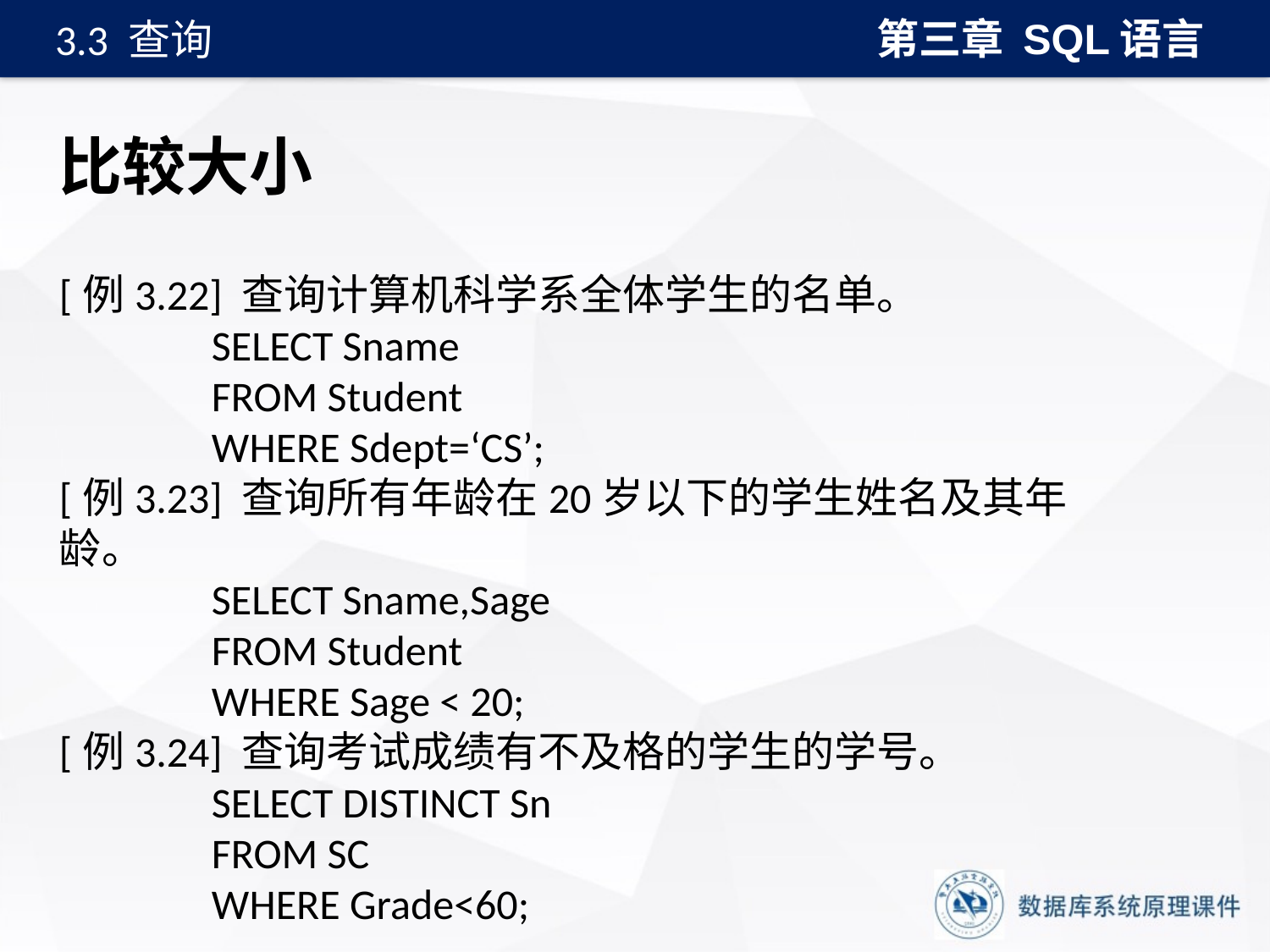

第三章 SQL语言
3.3 查询
# 比较大小
[例3.22] 查询计算机科学系全体学生的名单。
                SELECT Sname
                FROM Student
                WHERE Sdept=‘CS’;
[例3.23] 查询所有年龄在20岁以下的学生姓名及其年龄。
                SELECT Sname,Sage
                FROM Student
                WHERE Sage < 20;
[例3.24] 查询考试成绩有不及格的学生的学号。
                SELECT DISTINCT Sn
                FROM SC
                WHERE Grade<60;